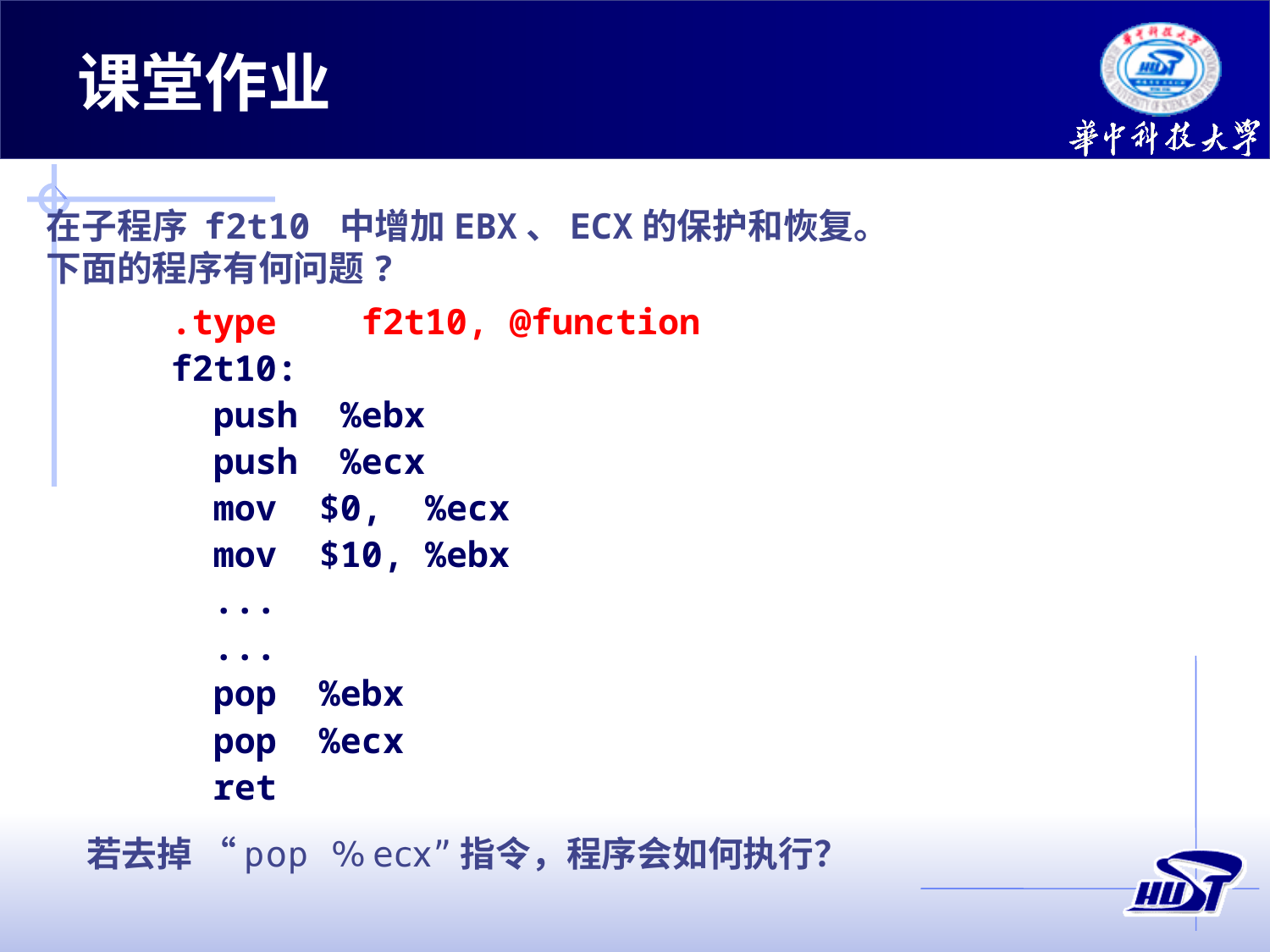

课堂作业
在子程序 f2t10 中增加EBX、ECX的保护和恢复。
下面的程序有何问题?
.type    f2t10, @function
f2t10:
  push  %ebx
  push  %ecx
  mov  $0,  %ecx
  mov  $10, %ebx
  ...
  ...
  pop  %ebx
  pop  %ecx
  ret
若去掉 “pop  %ecx”指令，程序会如何执行？